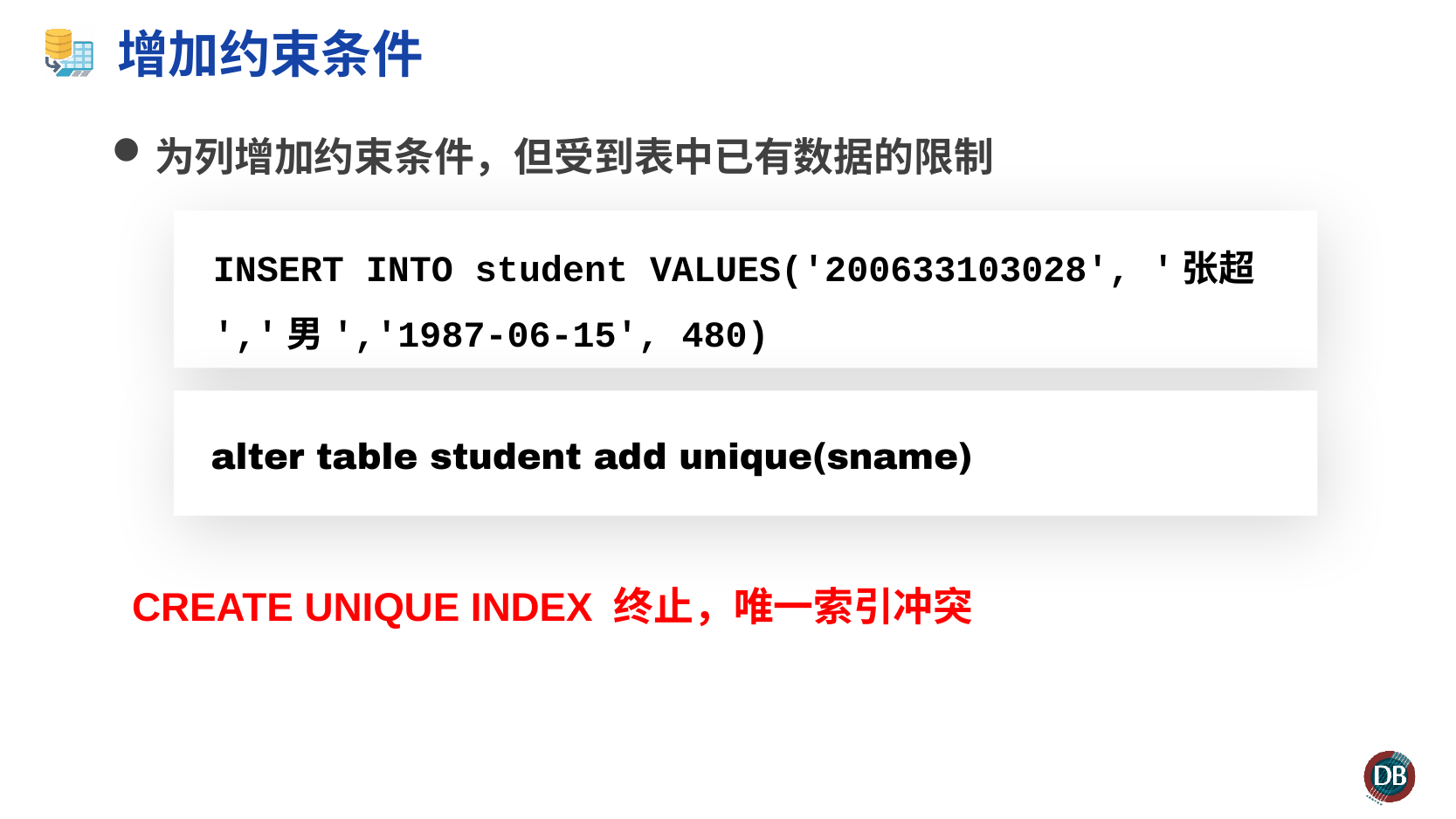

# 增加约束条件
为列增加约束条件，但受到表中已有数据的限制
INSERT INTO student VALUES('200633103028', '张超  ','男','1987-06-15', 480)

  alter table student add unique(sname)

CREATE UNIQUE INDEX 终止，唯一索引冲突